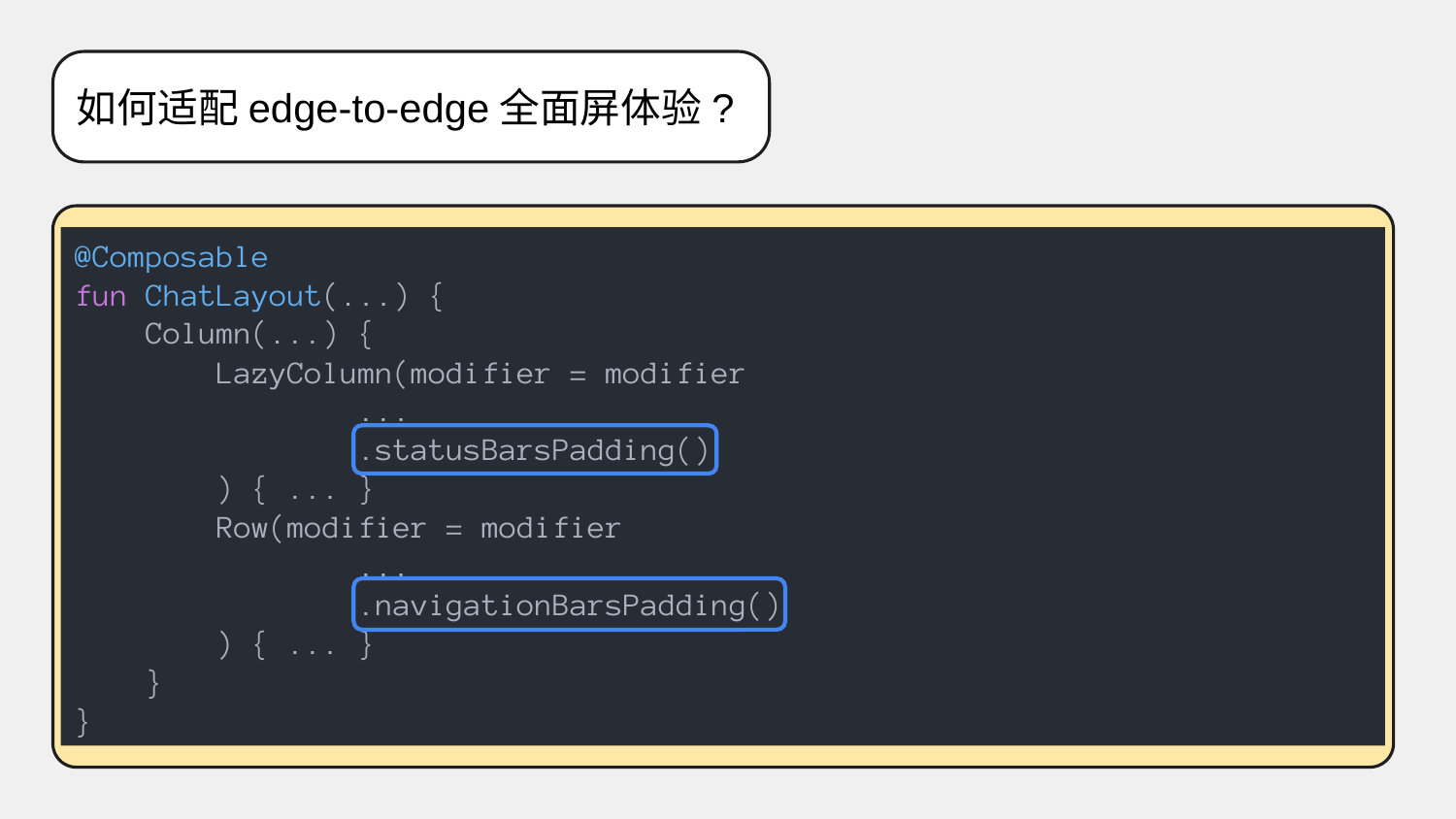

如何适配edge-to-edge全面屏体验?

@Composable
fun ChatLayout(...) {
    Column(...) {
        LazyColumn(modifier = modifier
                ...
                .statusBarsPadding()
        ) { ... }
        Row(modifier = modifier
                ...
                .navigationBarsPadding()
        ) { ... }
    }
}